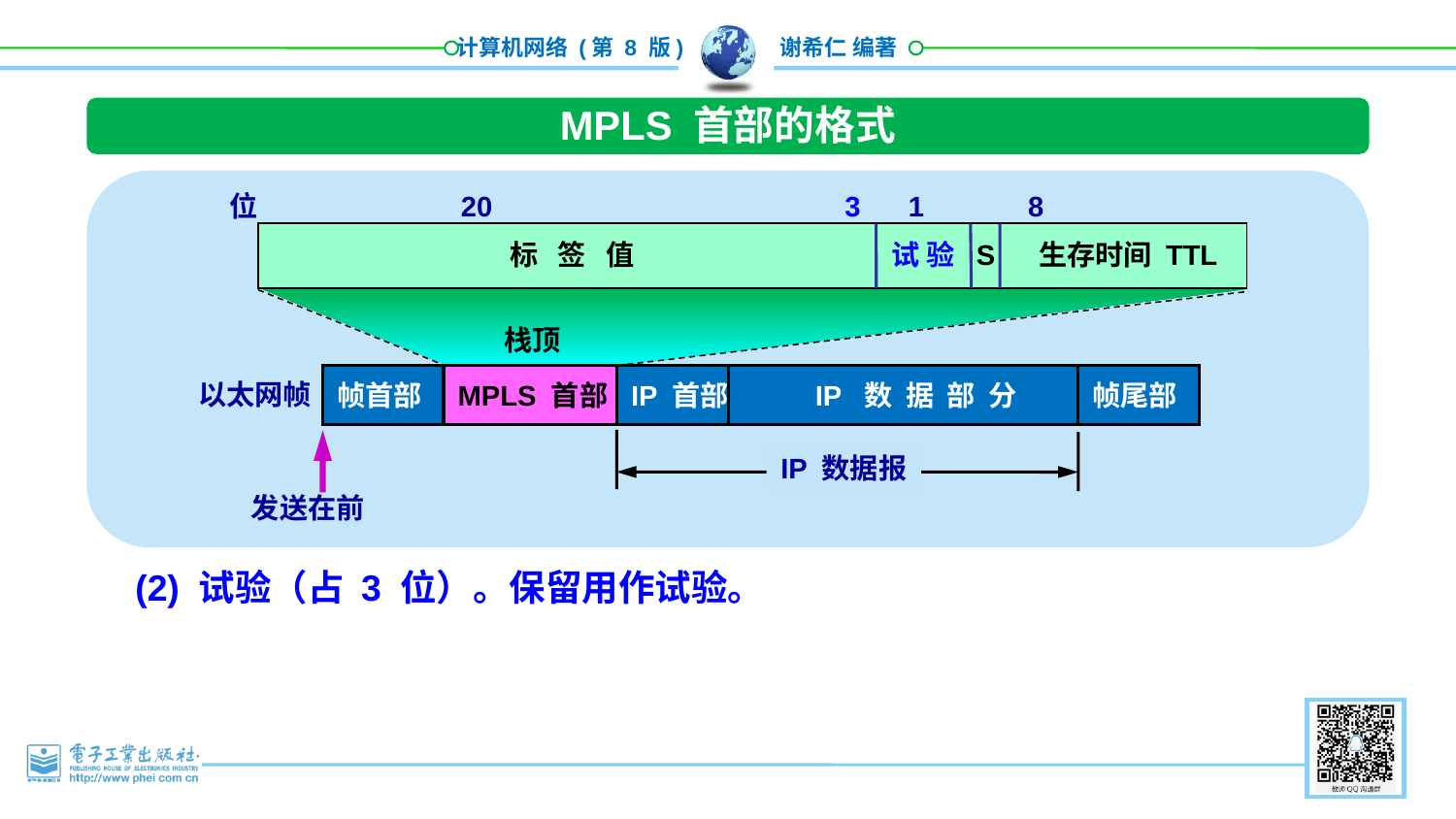

MPLS 首部的格式

位                              20                                            3      1             8

标   签   值
试 验
S
生存时间 TTL

栈顶
帧首部
IP 首部
         IP  数  据  部  分
帧尾部
MPLS 首部
以太网帧

IP 数据报

发送在前
(2) 试验（占 3 位）。保留用作试验。